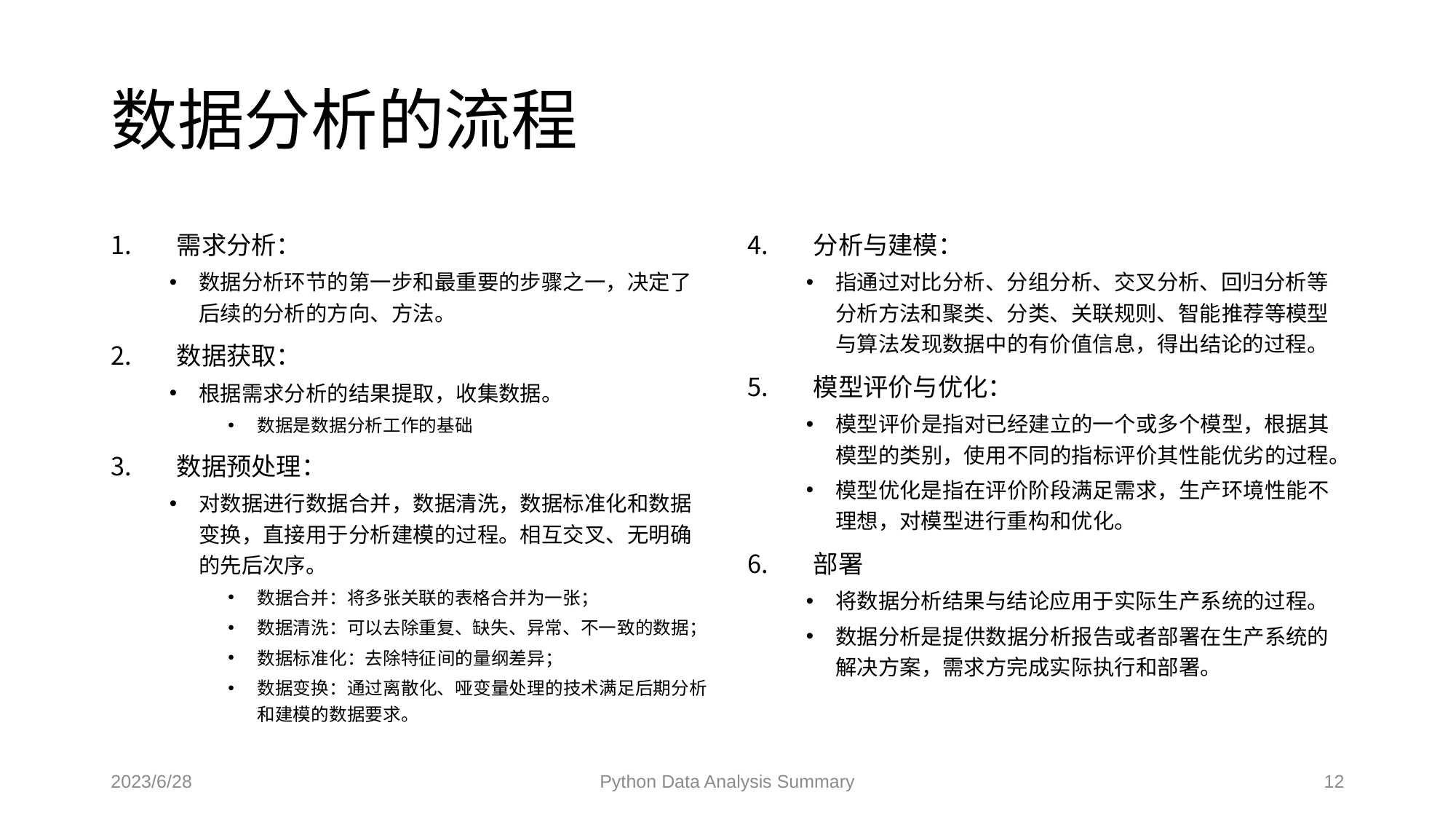

# 数据分析的流程
需求分析：
数据分析环节的第一步和最重要的步骤之一，决定了后续的分析的方向、方法。
数据获取：
根据需求分析的结果提取，收集数据。
数据是数据分析工作的基础
数据预处理：
对数据进行数据合并，数据清洗，数据标准化和数据变换，直接用于分析建模的过程。相互交叉、无明确的先后次序。
数据合并：将多张关联的表格合并为一张；
数据清洗：可以去除重复、缺失、异常、不一致的数据；
数据标准化：去除特征间的量纲差异；
数据变换：通过离散化、哑变量处理的技术满足后期分析和建模的数据要求。

分析与建模：
指通过对比分析、分组分析、交叉分析、回归分析等分析方法和聚类、分类、关联规则、智能推荐等模型与算法发现数据中的有价值信息，得出结论的过程。
模型评价与优化：
模型评价是指对已经建立的一个或多个模型，根据其模型的类别，使用不同的指标评价其性能优劣的过程。
模型优化是指在评价阶段满足需求，生产环境性能不理想，对模型进行重构和优化。
部署
将数据分析结果与结论应用于实际生产系统的过程。
数据分析是提供数据分析报告或者部署在生产系统的解决方案，需求方完成实际执行和部署。

2023/6/28
Python Data Analysis Summary
12